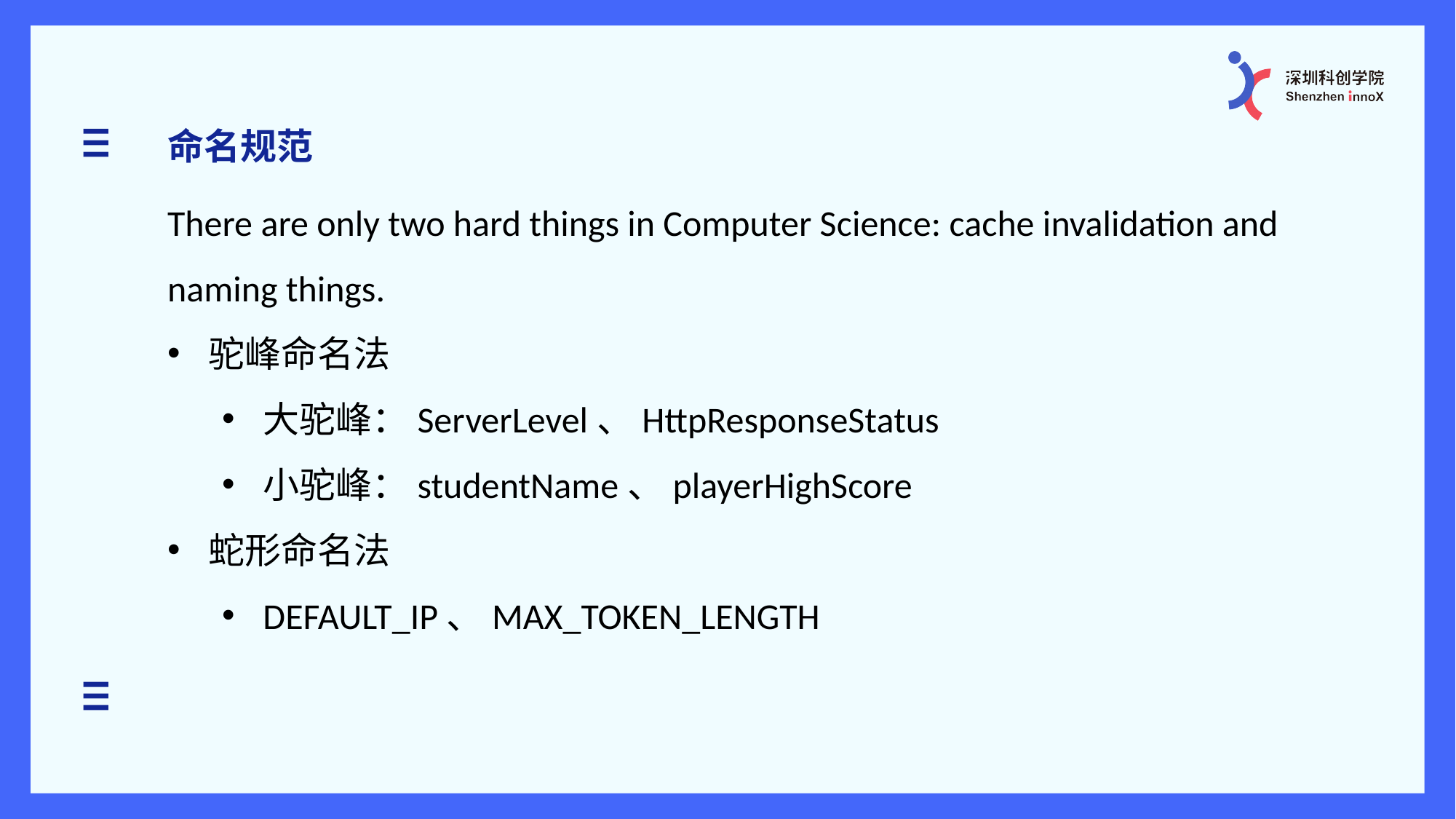

命名规范
There are only two hard things in Computer Science: cache invalidation and naming things.
驼峰命名法
大驼峰：ServerLevel、HttpResponseStatus
小驼峰：studentName、playerHighScore
蛇形命名法
DEFAULT_IP、MAX_TOKEN_LENGTH